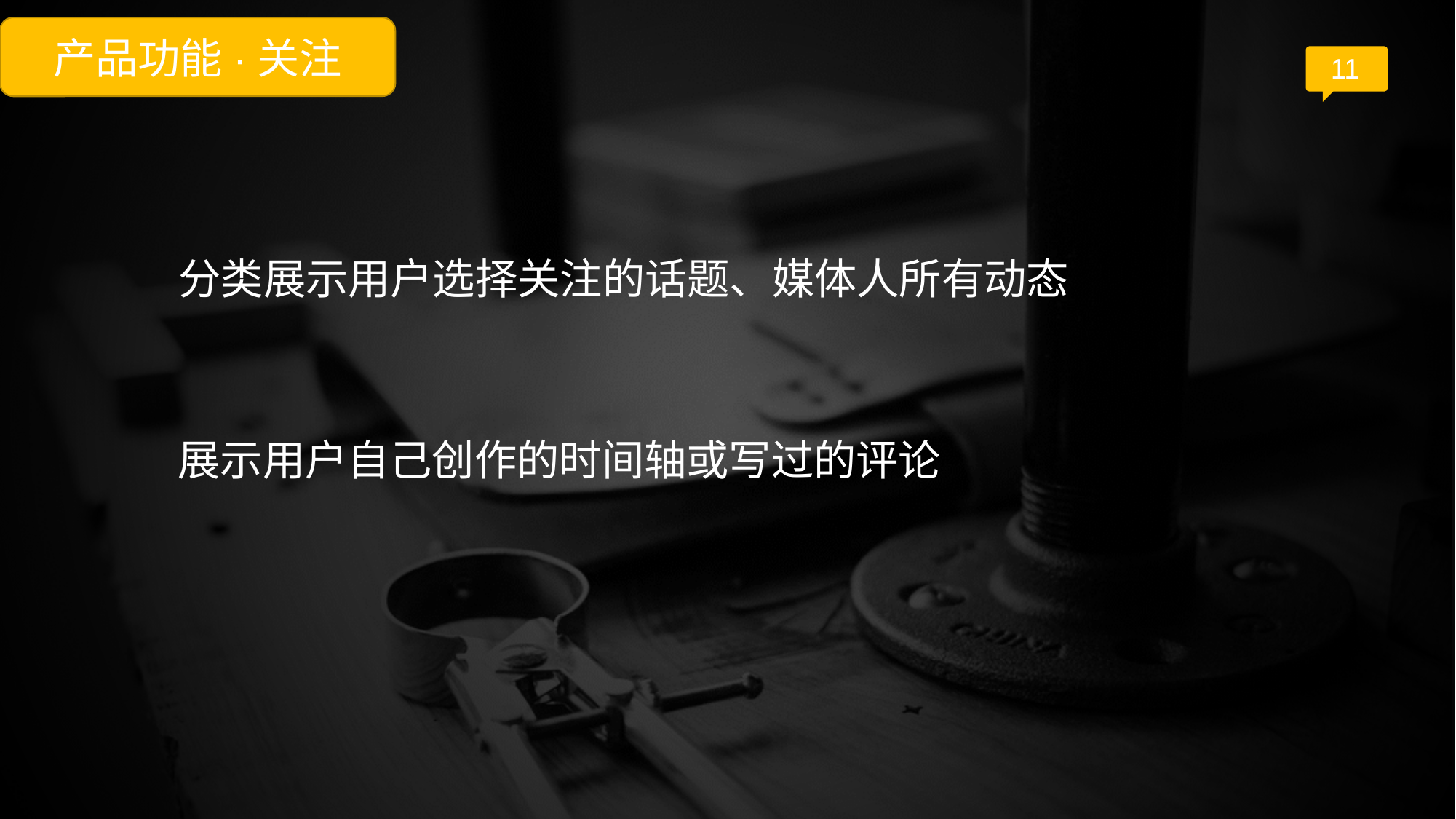

产品功能·关注
11
分类展示用户选择关注的话题、媒体人所有动态
展示用户自己创作的时间轴或写过的评论